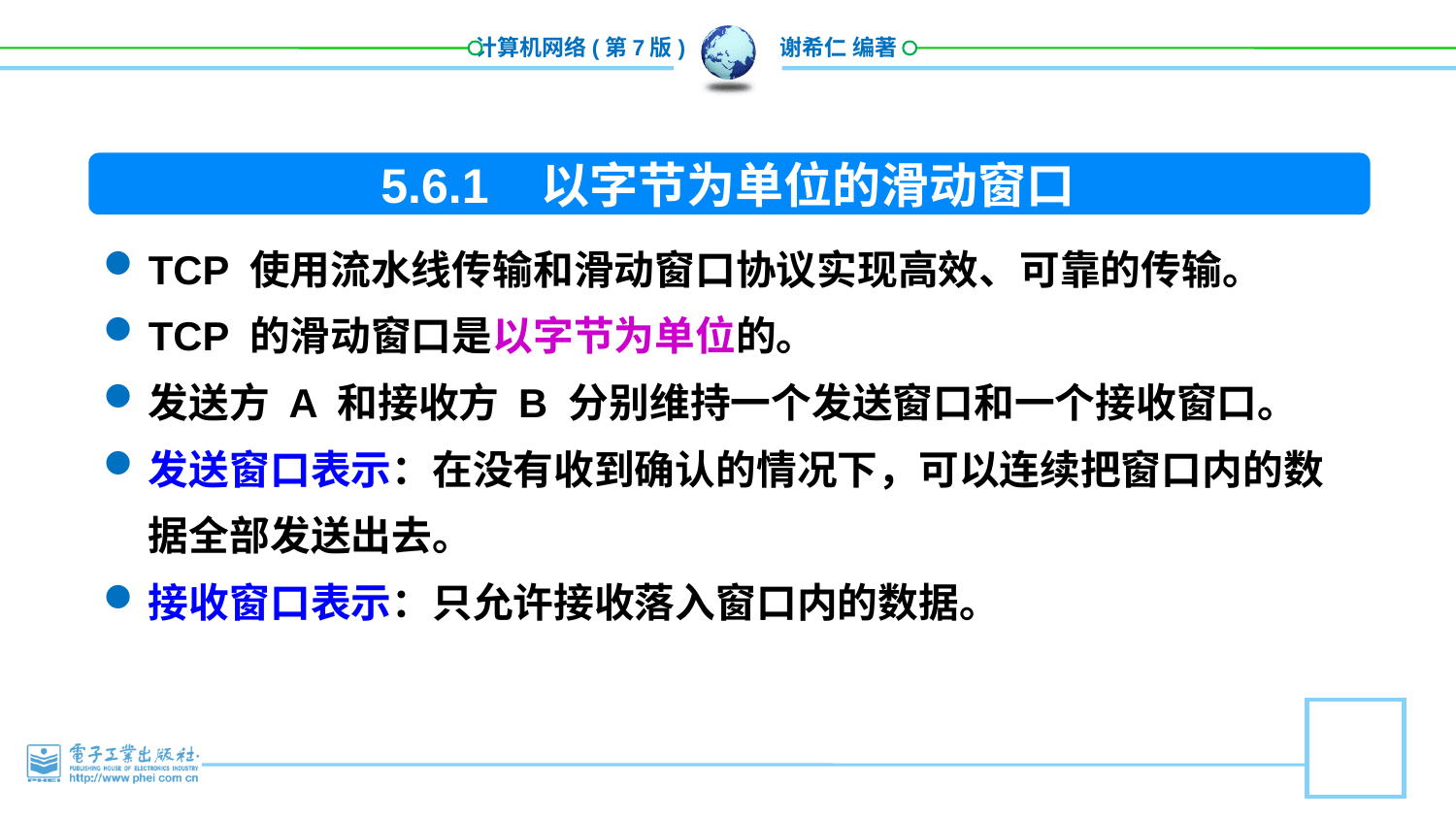

5.6.1   以字节为单位的滑动窗口

TCP 使用流水线传输和滑动窗口协议实现高效、可靠的传输。
TCP 的滑动窗口是以字节为单位的。
发送方 A 和接收方 B 分别维持一个发送窗口和一个接收窗口。
发送窗口表示：在没有收到确认的情况下，可以连续把窗口内的数据全部发送出去。
接收窗口表示：只允许接收落入窗口内的数据。